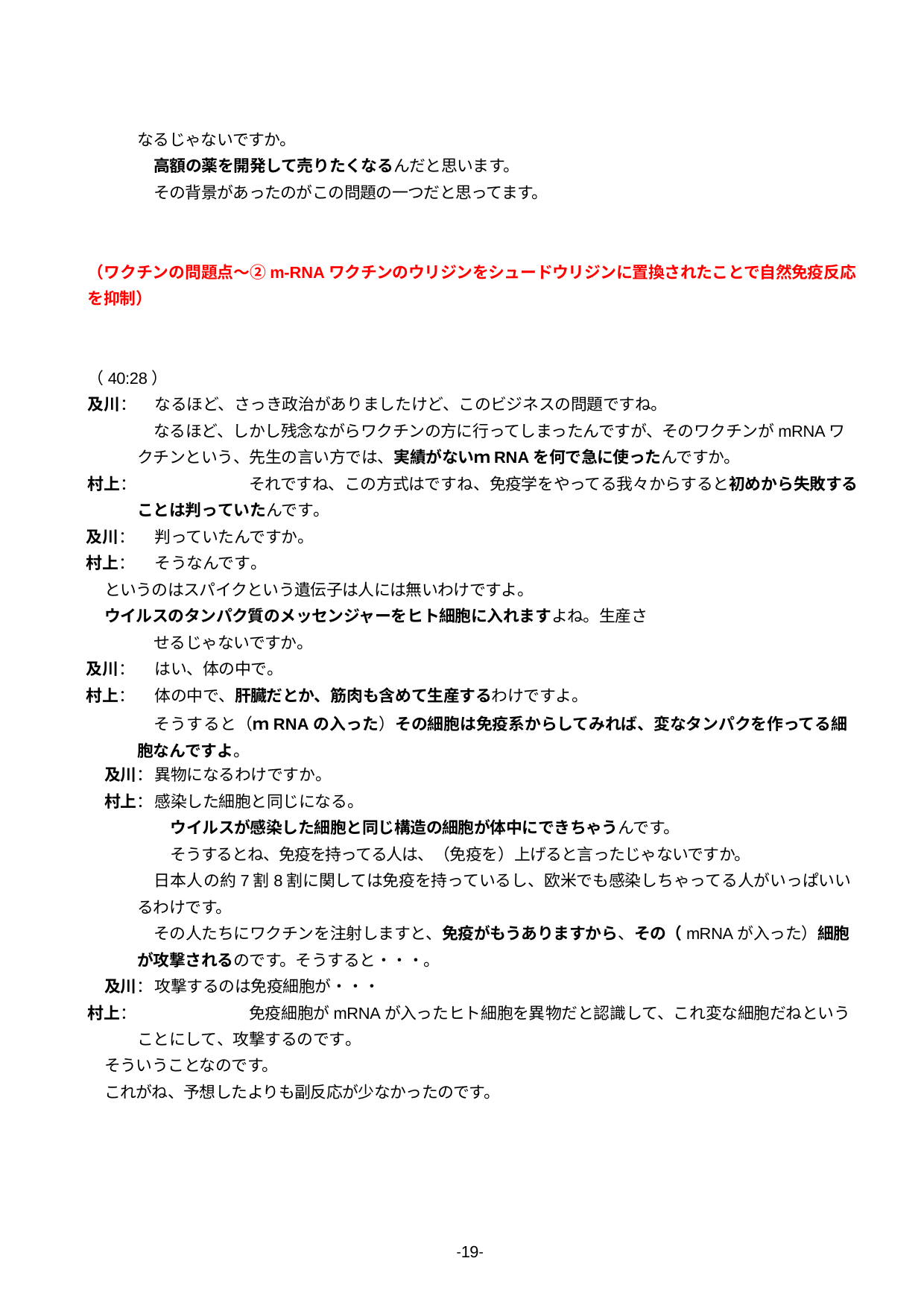

なるじゃないですか。
高額の薬を開発して売りたくなるんだと思います。
その背景があったのがこの問題の一つだと思ってます。
（ワクチンの問題点～②m-RNAワクチンのウリジンをシュードウリジンに置換されたことで自然免疫反応を抑制）
（40:28）
及川：	なるほど、さっき政治がありましたけど、このビジネスの問題ですね。
なるほど、しかし残念ながらワクチンの方に行ってしまったんですが、そのワクチンがmRNAワクチンという、先生の言い方では、実績がないｍRNAを何で急に使ったんですか。
村上：		それですね、この方式はですね、免疫学をやってる我々からすると初めから失敗することは判っていたんです。
及川：	判っていたんですか。
村上：	そうなんです。
というのはスパイクという遺伝子は人には無いわけですよ。
ウイルスのタンパク質のメッセンジャーをヒト細胞に入れますよね。生産させるじゃないですか。
及川：	はい、体の中で。
村上：	体の中で、肝臓だとか、筋肉も含めて生産するわけですよ。
そうすると（ｍRNAの入った）その細胞は免疫系からしてみれば、変なタンパクを作ってる細胞なんですよ。
及川：	異物になるわけですか。
村上：	感染した細胞と同じになる。
ウイルスが感染した細胞と同じ構造の細胞が体中にできちゃうんです。
そうするとね、免疫を持ってる人は、（免疫を）上げると言ったじゃないですか。
日本人の約7割8割に関しては免疫を持っているし、欧米でも感染しちゃってる人がいっぱいいるわけです。
その人たちにワクチンを注射しますと、免疫がもうありますから、その（mRNAが入った）細胞が攻撃されるのです。そうすると・・・。
及川：	攻撃するのは免疫細胞が・・・
村上：		免疫細胞がmRNAが入ったヒト細胞を異物だと認識して、これ変な細胞だねということにして、攻撃するのです。
そういうことなのです。
これがね、予想したよりも副反応が少なかったのです。
-19-